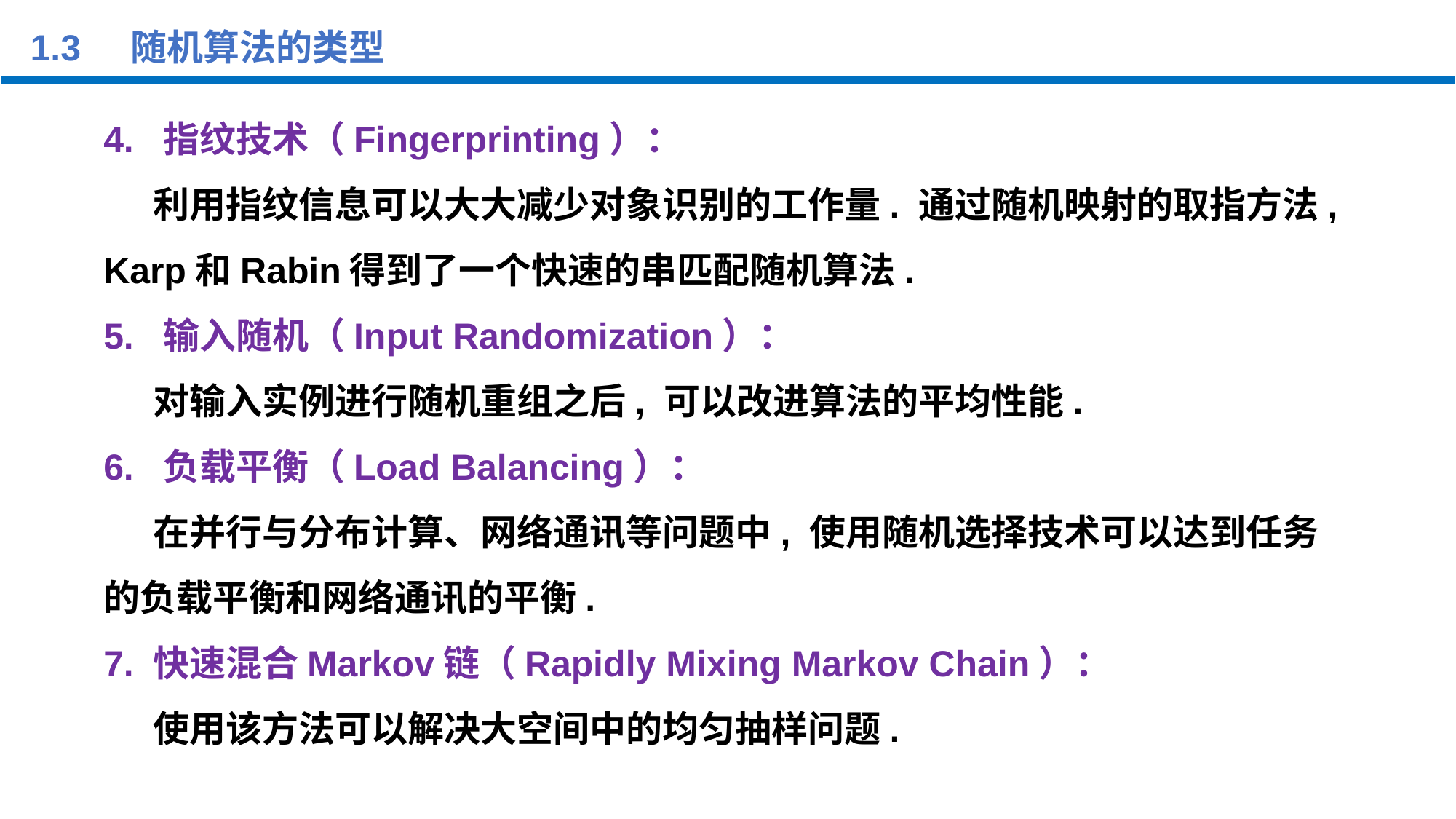

1.3    随机算法的类型

4.  指纹技术（Fingerprinting）：
     利用指纹信息可以大大减少对象识别的工作量. 通过随机映射的取指方法, Karp和Rabin得到了一个快速的串匹配随机算法.
5.  输入随机（Input Randomization）：
     对输入实例进行随机重组之后, 可以改进算法的平均性能.
6.  负载平衡（Load Balancing）：
     在并行与分布计算、网络通讯等问题中, 使用随机选择技术可以达到任务的负载平衡和网络通讯的平衡.
7. 快速混合Markov链（Rapidly Mixing Markov Chain）：
     使用该方法可以解决大空间中的均匀抽样问题.